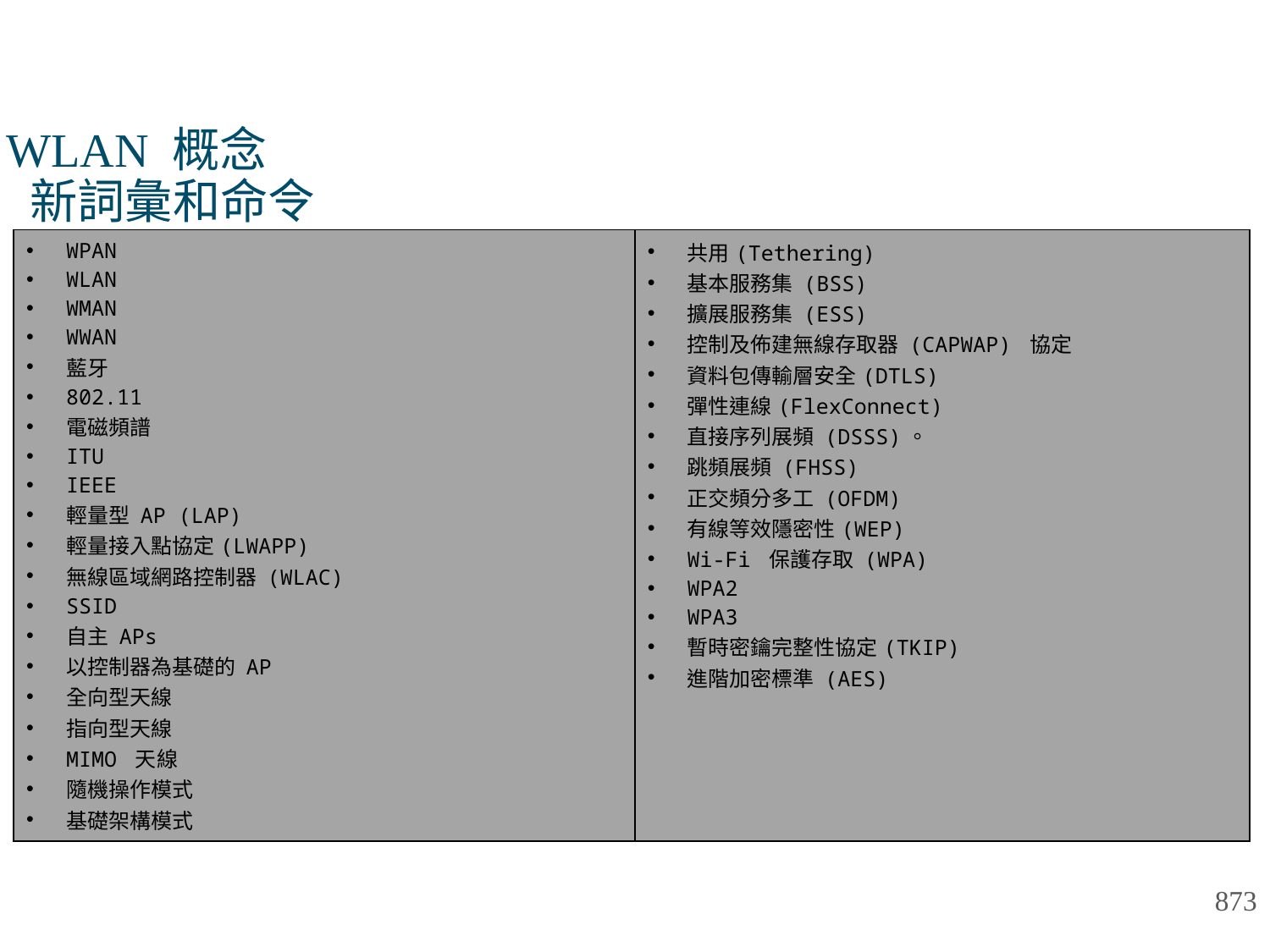

# WLAN 概念 新詞彙和命令
| WPAN WLAN WMAN WWAN 藍牙 802.11 電磁頻譜 ITU IEEE 輕量型 AP (LAP) 輕量接入點協定(LWAPP) 無線區域網路控制器 (WLAC) SSID 自主 APs 以控制器為基礎的 AP 全向型天線 指向型天線 MIMO 天線 隨機操作模式 基礎架構模式 | 共用(Tethering) 基本服務集 (BSS) 擴展服務集 (ESS) 控制及佈建無線存取器 (CAPWAP) 協定 資料包傳輸層安全(DTLS) 彈性連線(FlexConnect) 直接序列展頻 (DSSS)。 跳頻展頻 (FHSS) 正交頻分多工 (OFDM) 有線等效隱密性(WEP) Wi-Fi 保護存取 (WPA) WPA2 WPA3 暫時密鑰完整性協定(TKIP) 進階加密標準 (AES) |
| --- | --- |
873